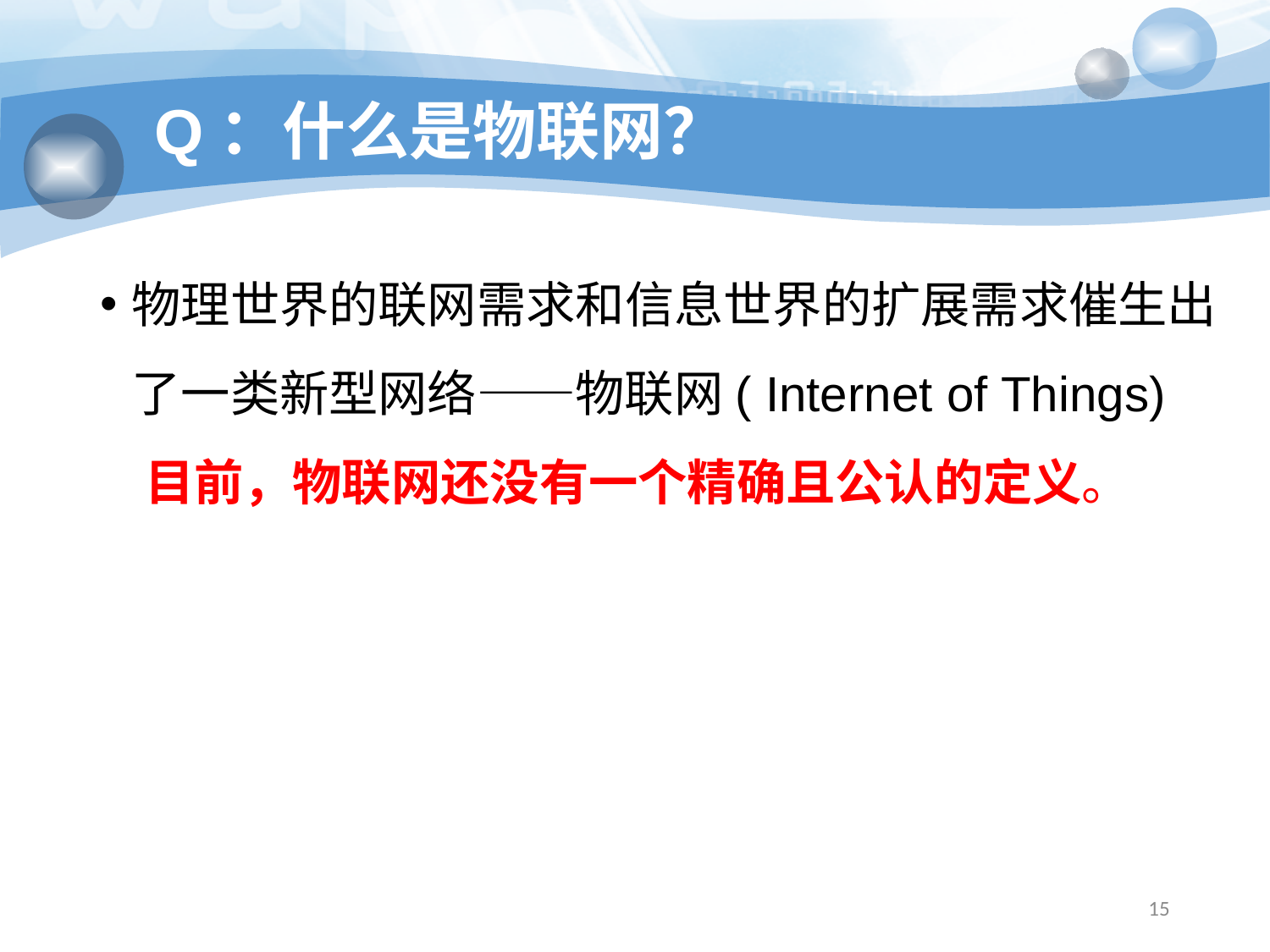

# Q：什么是物联网？
物理世界的联网需求和信息世界的扩展需求催生出了一类新型网络——物联网( Internet of Things)
   目前，物联网还没有一个精确且公认的定义。
15